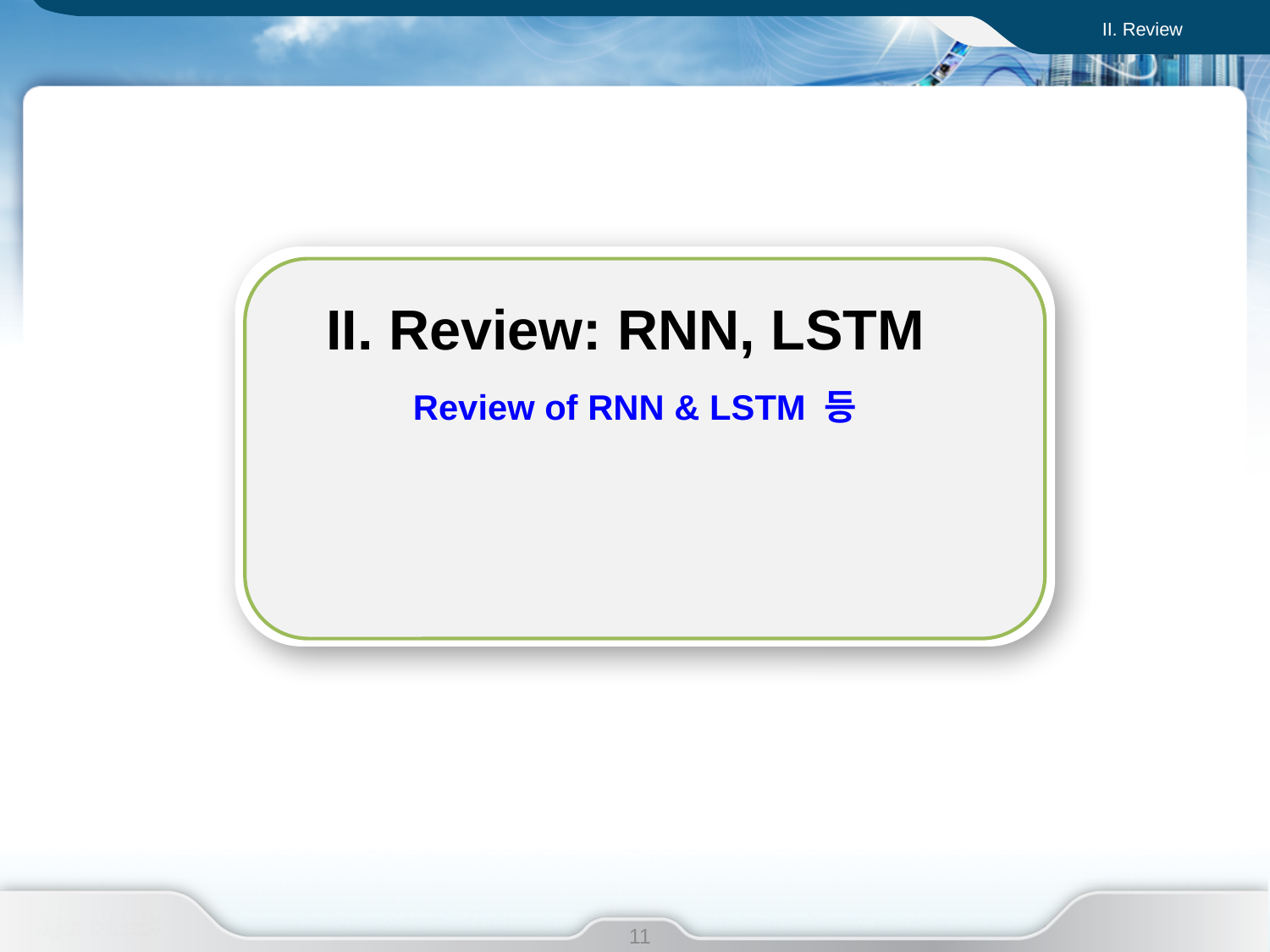

II. Review

II. Review: RNN, LSTM
Review of RNN & LSTM 등
I. 사업 개요
11